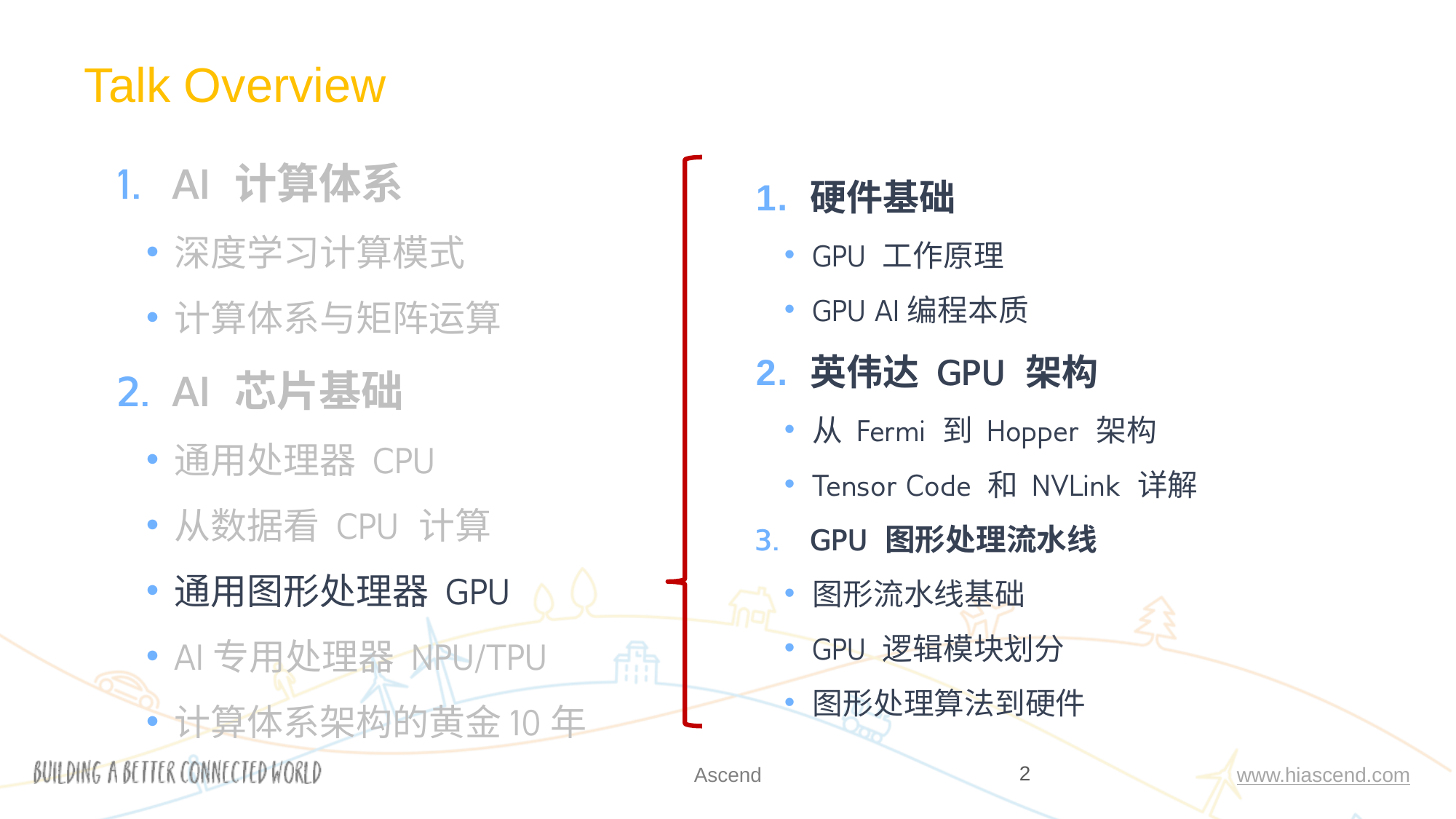

Talk Overview
AI 计算体系
深度学习计算模式
计算体系与矩阵运算
AI 芯片基础
通用处理器 CPU
从数据看 CPU 计算
通用图形处理器 GPU
AI专用处理器 NPU/TPU
计算体系架构的黄金10年
硬件基础
GPU 工作原理
GPU AI编程本质
英伟达 GPU 架构
从 Fermi 到 Hopper 架构
Tensor Code 和 NVLink 详解
GPU 图形处理流水线
图形流水线基础
GPU 逻辑模块划分
图形处理算法到硬件